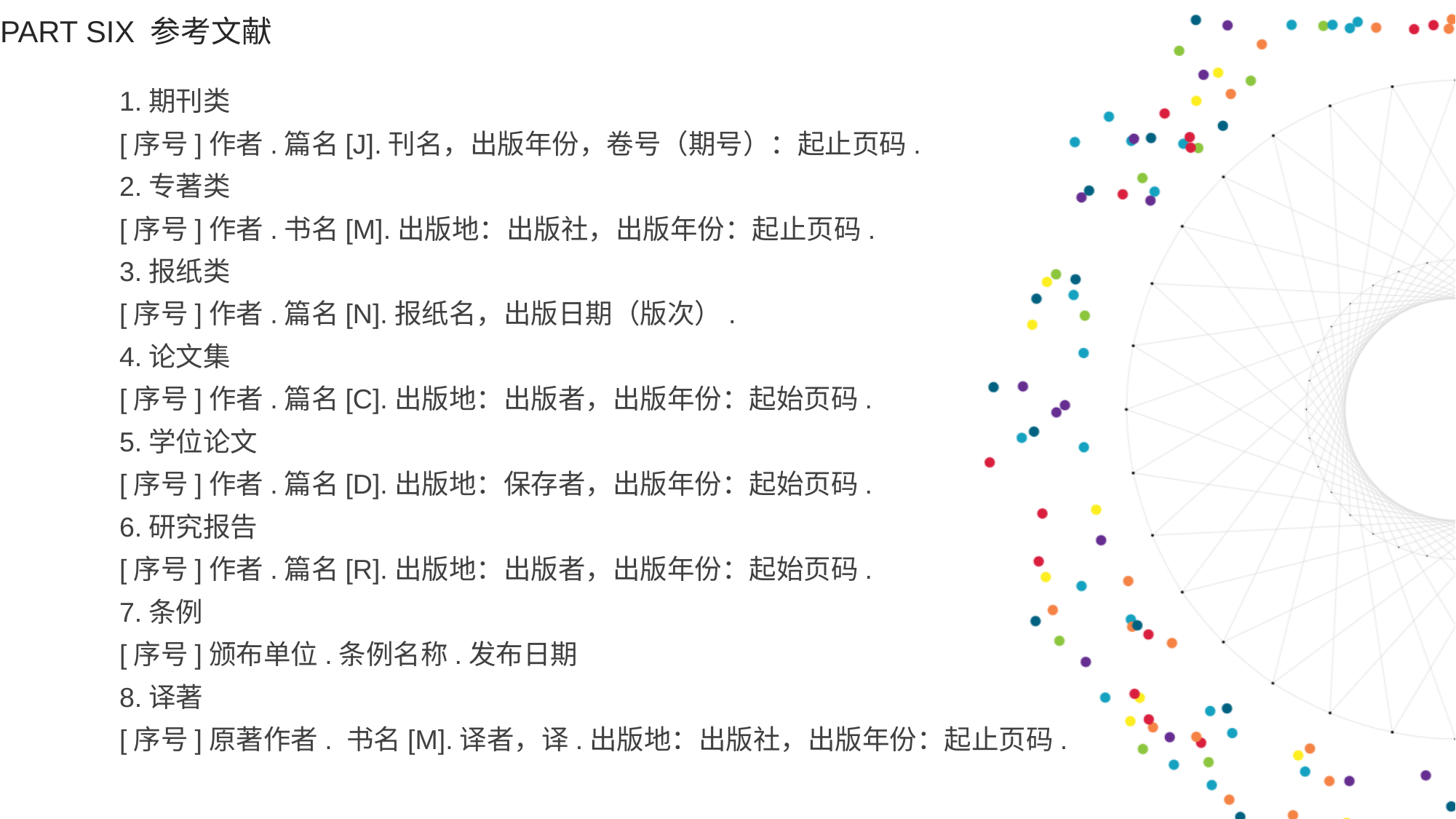

PART SIX 参考文献
1.期刊类
[序号]作者.篇名[J].刊名，出版年份，卷号（期号）：起止页码.
2.专著类
[序号]作者.书名[M].出版地：出版社，出版年份：起止页码.
3.报纸类
[序号]作者.篇名[N].报纸名，出版日期（版次）.
4.论文集
[序号]作者.篇名[C].出版地：出版者，出版年份：起始页码.
5.学位论文
[序号]作者.篇名[D].出版地：保存者，出版年份：起始页码.
6.研究报告
[序号]作者.篇名[R].出版地：出版者，出版年份：起始页码.
7.条例
[序号]颁布单位.条例名称.发布日期
8.译著
[序号]原著作者. 书名[M].译者，译.出版地：出版社，出版年份：起止页码.